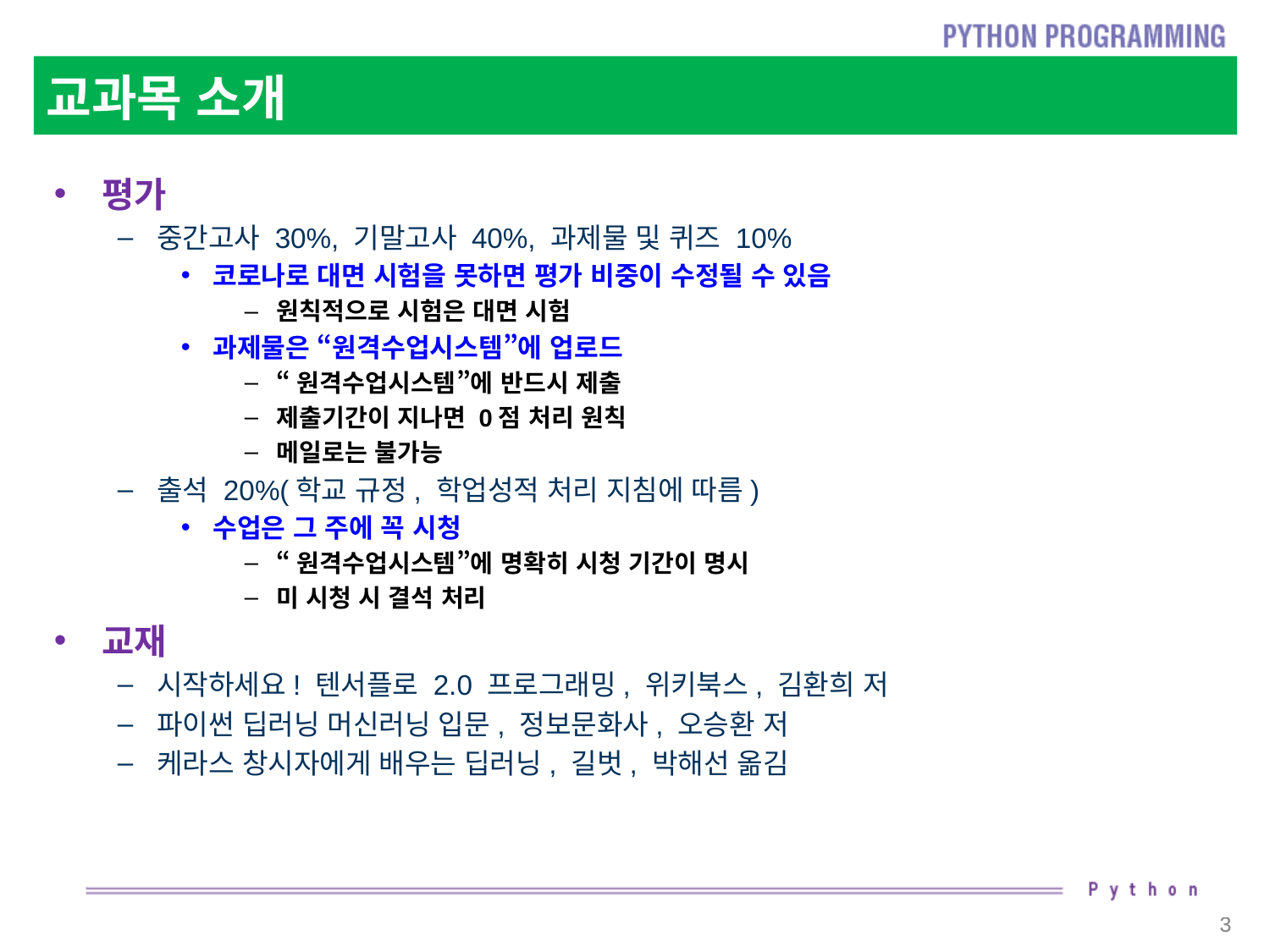

# 교과목 소개
평가
중간고사 30%, 기말고사 40%, 과제물 및 퀴즈 10%
코로나로 대면 시험을 못하면 평가 비중이 수정될 수 있음
원칙적으로 시험은 대면 시험
과제물은 “원격수업시스템”에 업로드
“원격수업시스템”에 반드시 제출
제출기간이 지나면 0점 처리 원칙
메일로는 불가능
출석 20%(학교 규정, 학업성적 처리 지침에 따름)
수업은 그 주에 꼭 시청
“원격수업시스템”에 명확히 시청 기간이 명시
미 시청 시 결석 처리
교재
시작하세요! 텐서플로 2.0 프로그래밍, 위키북스, 김환희 저
파이썬 딥러닝 머신러닝 입문, 정보문화사, 오승환 저
케라스 창시자에게 배우는 딥러닝, 길벗, 박해선 옮김

3